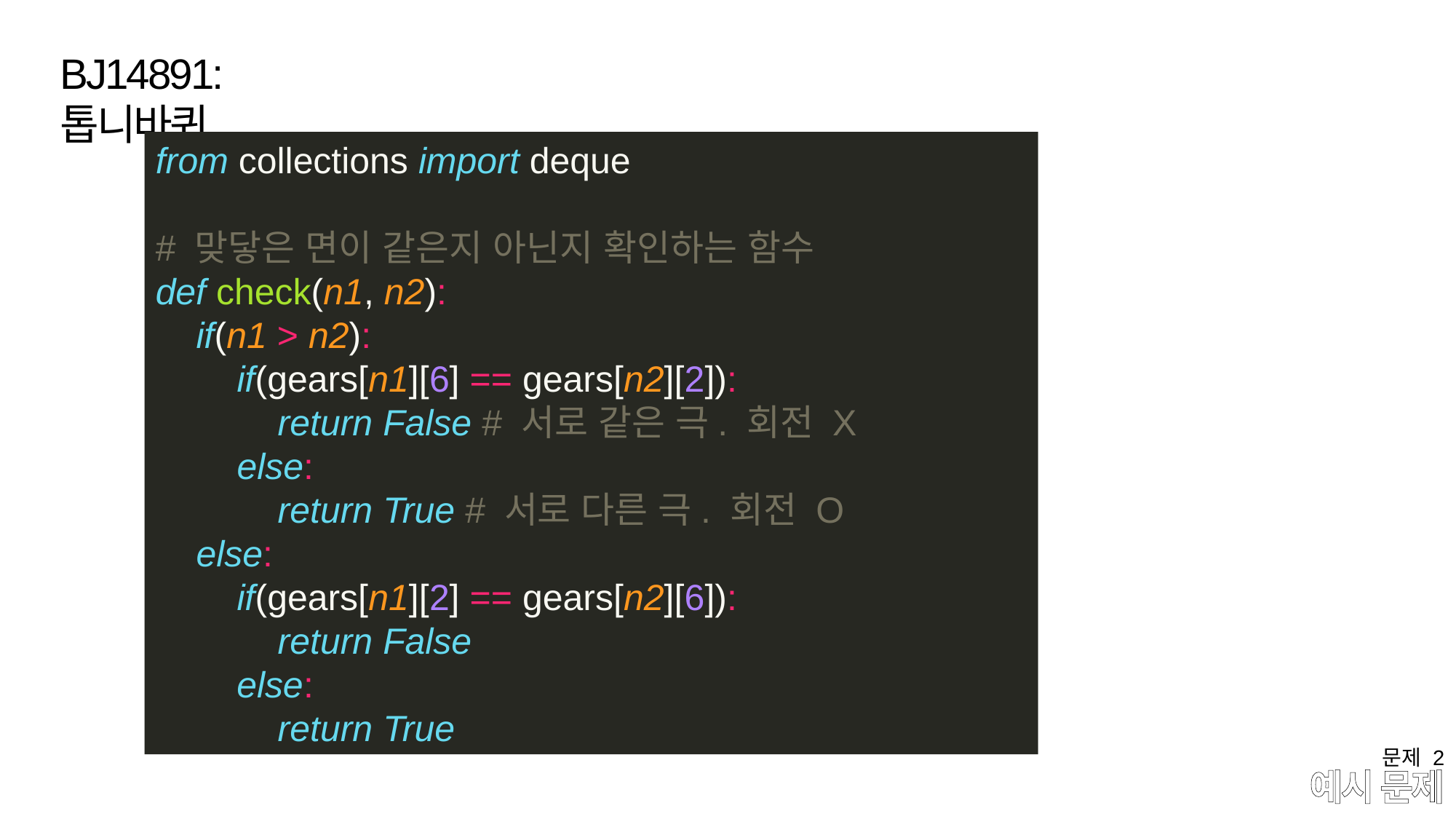

BJ14891:톱니바퀴
from collections import deque
# 맞닿은 면이 같은지 아닌지 확인하는 함수
def check(n1, n2):
    if(n1 > n2):
        if(gears[n1][6] == gears[n2][2]):
            return False # 서로 같은 극. 회전 X
        else:
            return True # 서로 다른 극. 회전 O
    else:
        if(gears[n1][2] == gears[n2][6]):
            return False
        else:
            return True
문제 2
# 예시 문제